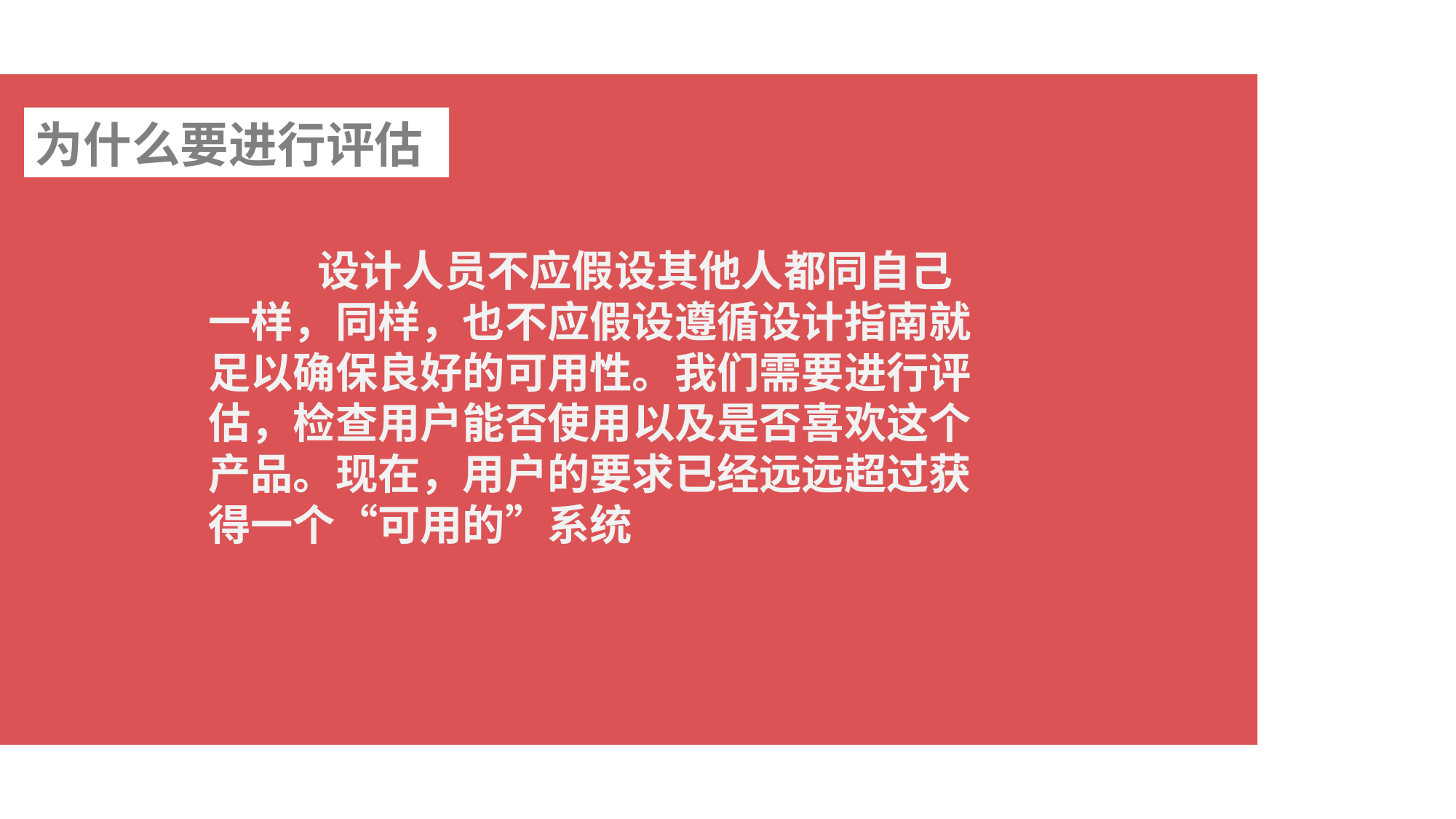

为什么要进行评估
	设计人员不应假设其他人都同自己一样，同样，也不应假设遵循设计指南就足以确保良好的可用性。我们需要进行评估，检查用户能否使用以及是否喜欢这个产品。现在，用户的要求已经远远超过获得一个“可用的”系统